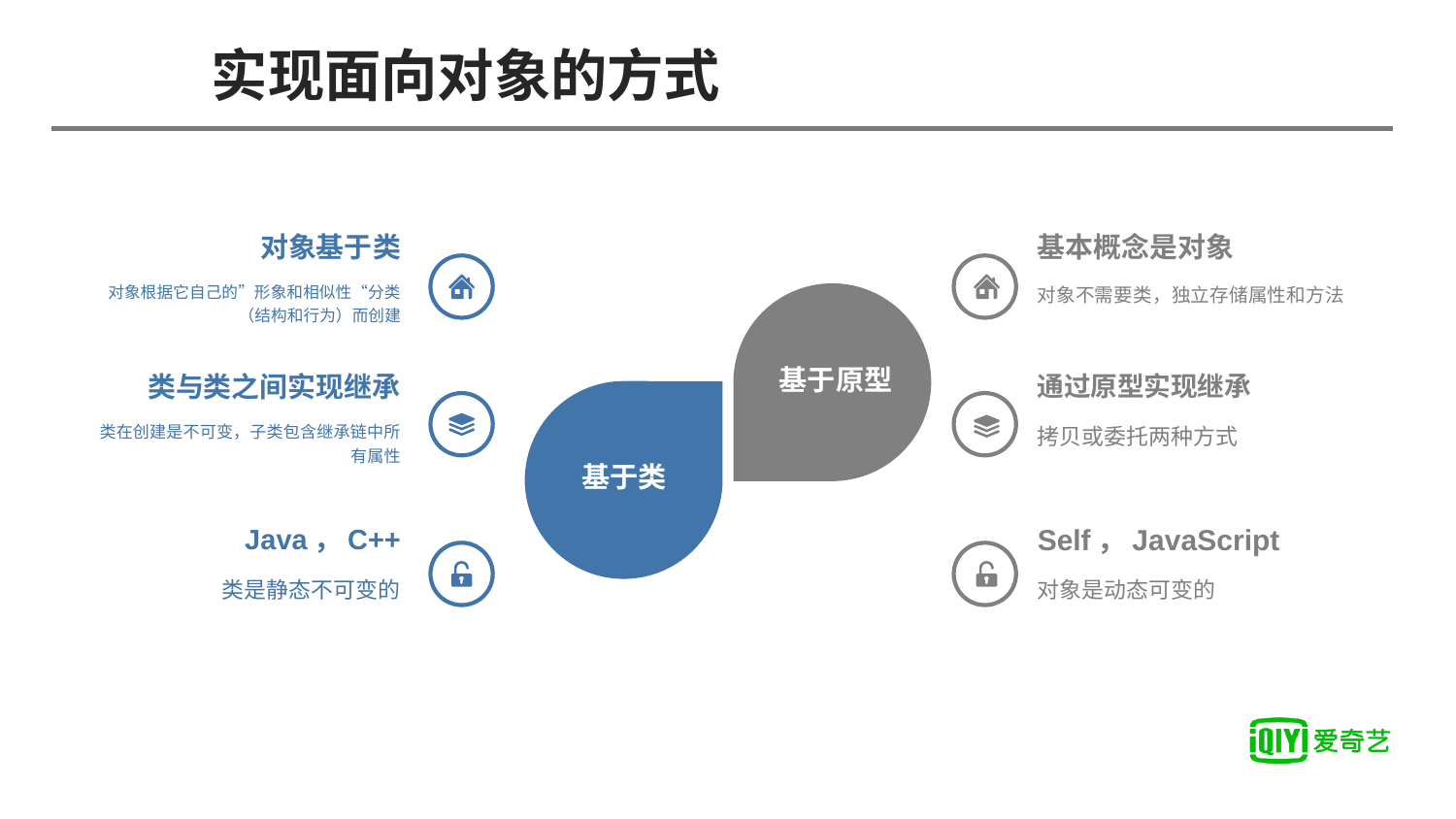

# 实现面向对象的方式
对象基于类
基本概念是对象

对象根据它自己的”形象和相似性“分类（结构和行为）而创建
对象不需要类，独立存储属性和方法

基于原型

基于类
类与类之间实现继承
通过原型实现继承

类在创建是不可变，子类包含继承链中所有属性
拷贝或委托两种方式

Self，JavaScript
Java，C++

类是静态不可变的
对象是动态可变的